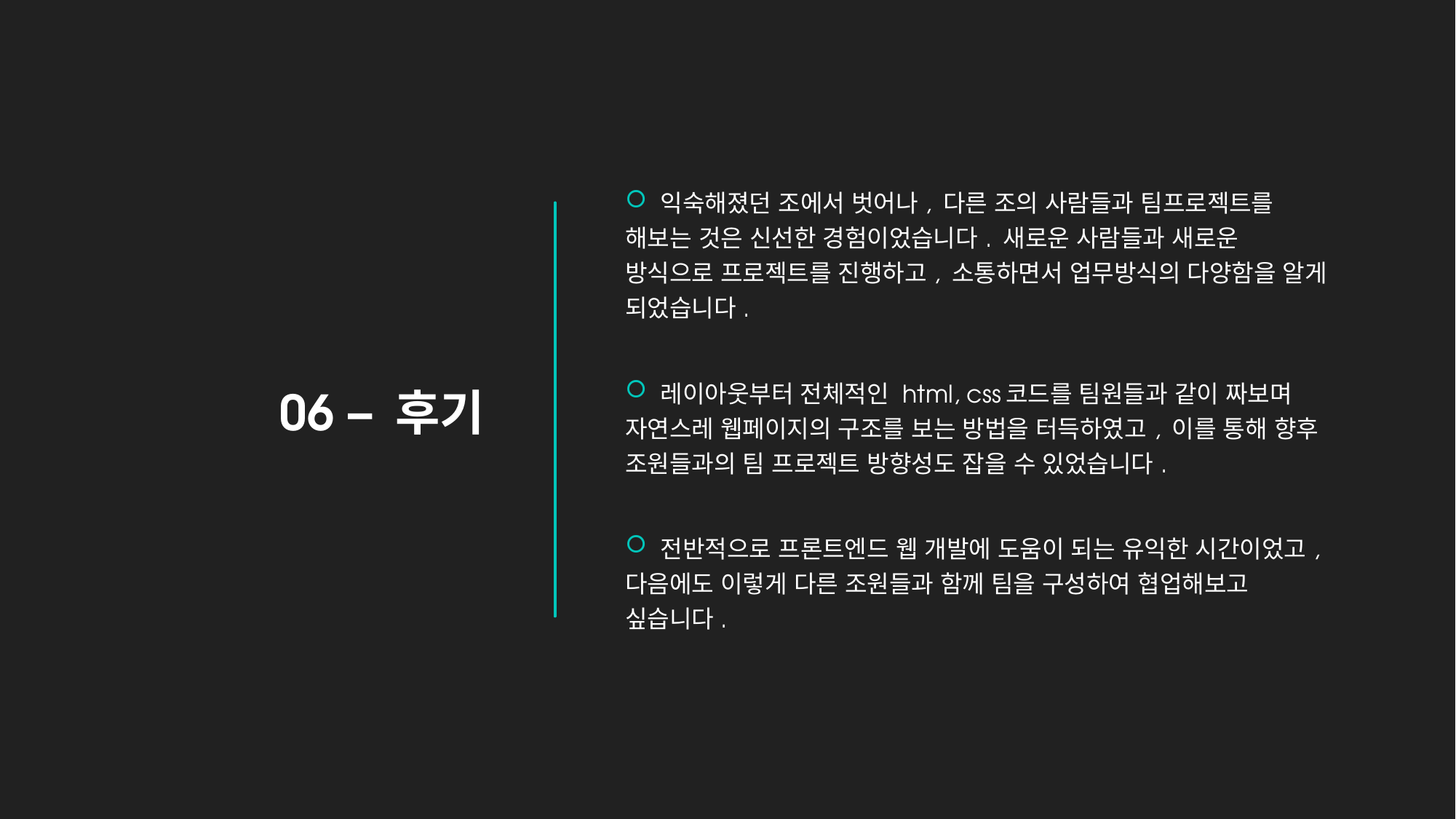

익숙해졌던 조에서 벗어나, 다른 조의 사람들과 팀프로젝트를 해보는 것은 신선한 경험이었습니다. 새로운 사람들과 새로운 방식으로 프로젝트를 진행하고, 소통하면서 업무방식의 다양함을 알게 되었습니다.

 레이아웃부터 전체적인 html, css코드를 팀원들과 같이 짜보며 자연스레 웹페이지의 구조를 보는 방법을 터득하였고, 이를 통해 향후 조원들과의 팀 프로젝트 방향성도 잡을 수 있었습니다.

 전반적으로 프론트엔드 웹 개발에 도움이 되는 유익한 시간이었고, 다음에도 이렇게 다른 조원들과 함께 팀을 구성하여 협업해보고 싶습니다.
06 – 후기